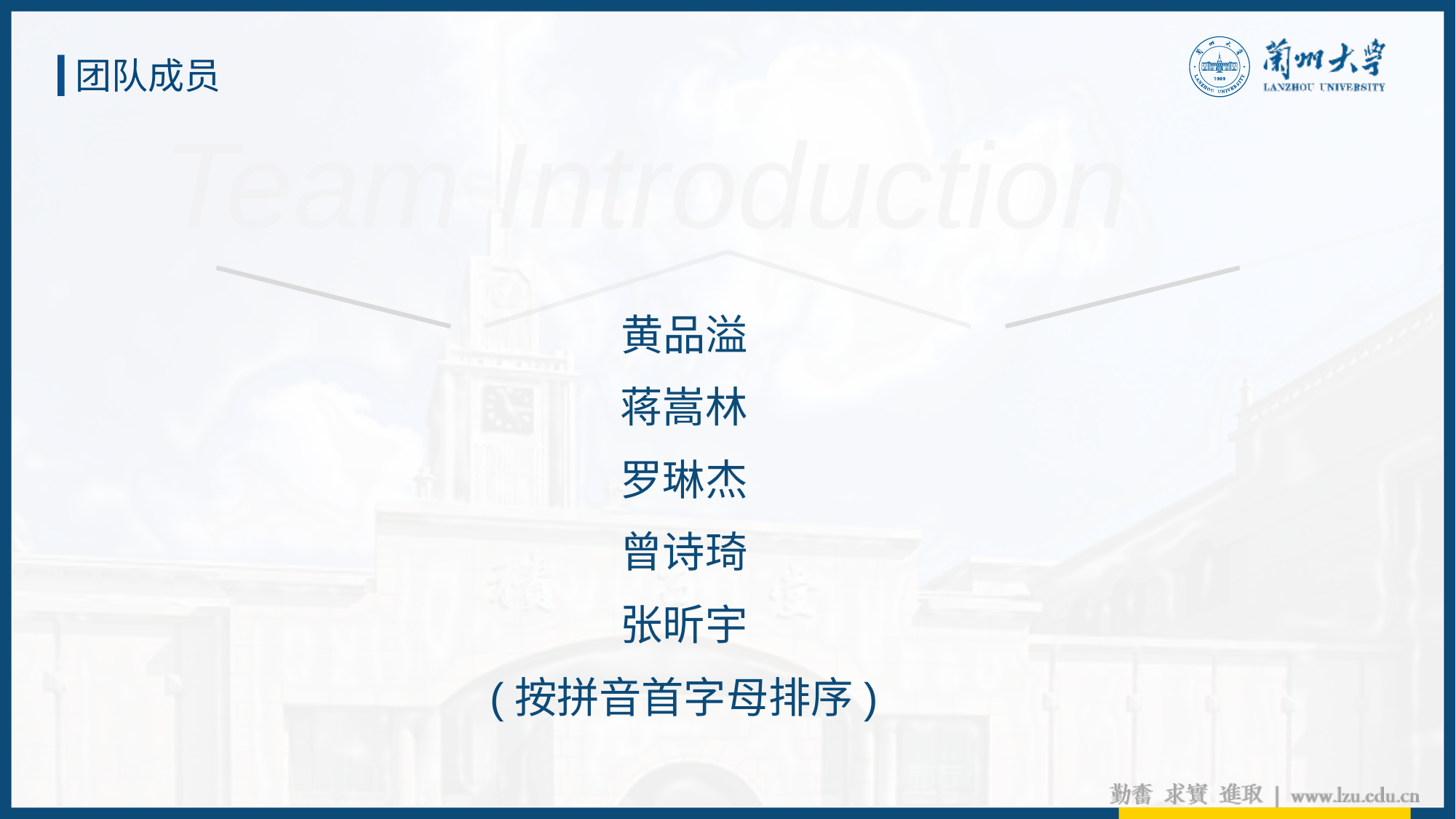

团队成员

Team Introduction
黄品溢
蒋嵩林
罗琳杰
曾诗琦
张昕宇
(按拼音首字母排序)